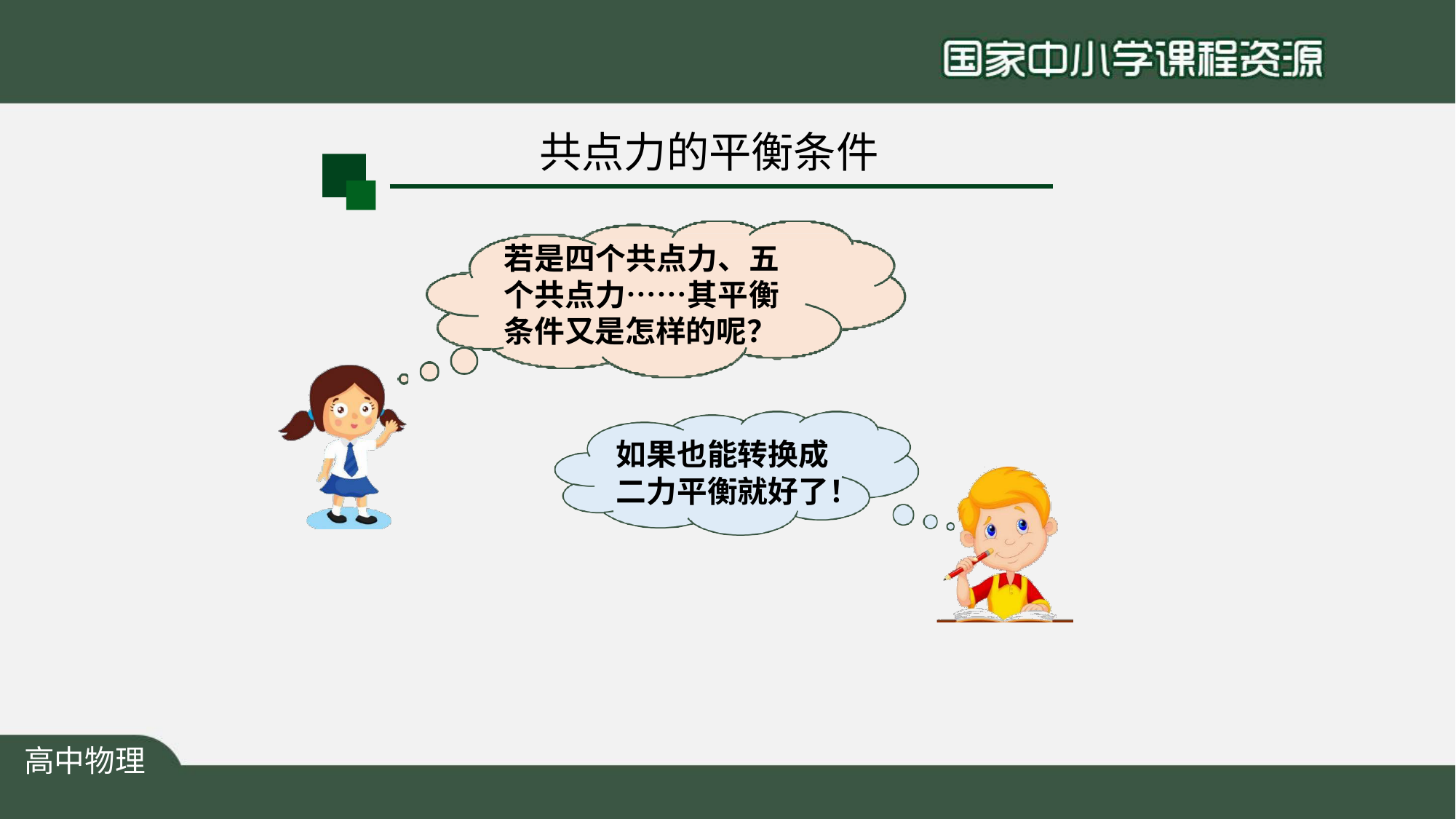

# 共点力的平衡条件

若是四个共点力、五 个共点力……其平衡 条件又是怎样的呢？

如果也能转换成 二力平衡就好了！

高中物理